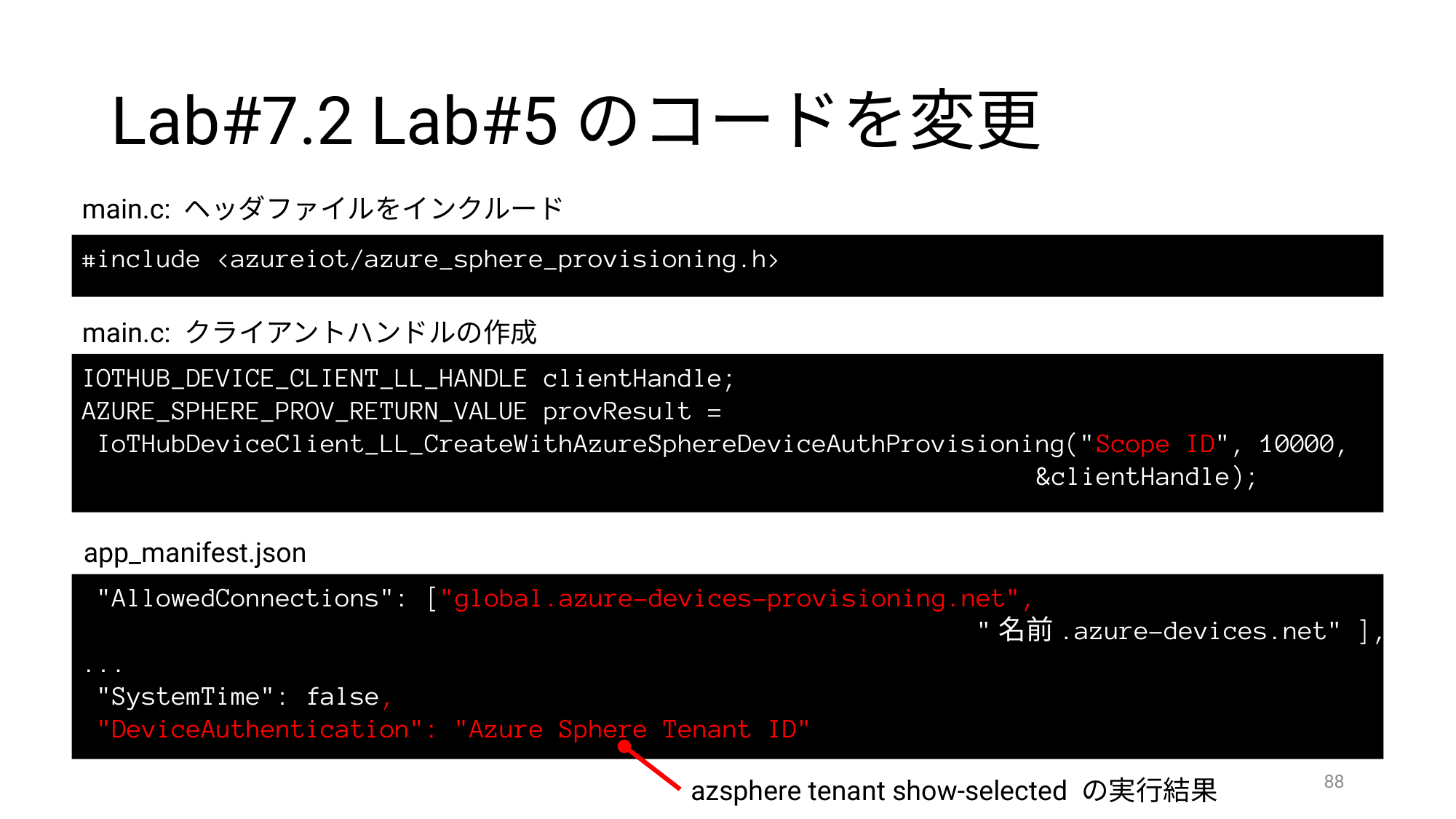

# Lab#7.2 Lab#5のコードを変更
main.c: ヘッダファイルをインクルード
#include <azureiot/azure_sphere_provisioning.h>
main.c: クライアントハンドルの作成
IOTHUB_DEVICE_CLIENT_LL_HANDLE clientHandle;
AZURE_SPHERE_PROV_RETURN_VALUE provResult =
 IoTHubDeviceClient_LL_CreateWithAzureSphereDeviceAuthProvisioning("Scope ID", 10000,
                                                                &clientHandle);
app_manifest.json
 "AllowedConnections": ["global.azure-devices-provisioning.net",
                                                            "名前.azure-devices.net" ],
...
 "SystemTime": false,
 "DeviceAuthentication": "Azure Sphere Tenant ID"
88
azsphere tenant show-selected の実行結果